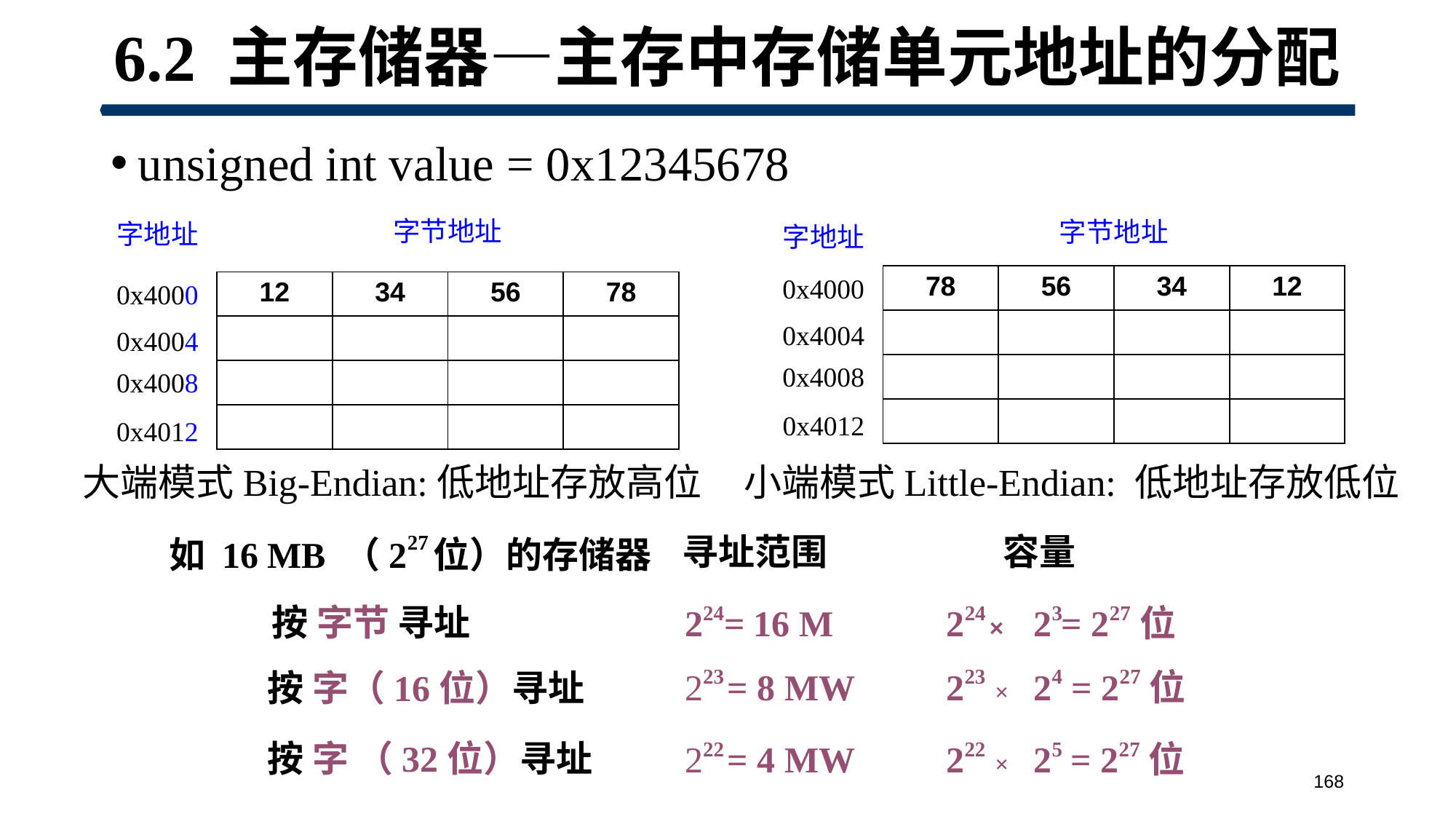

# 6.2 主存储器—主存中存储单元地址的分配
unsigned int value = 0x12345678
字节地址
字节地址
字地址
字地址
0x4000
| 78 | 56 | 34 | 12 |
| --- | --- | --- | --- |
|  |  |  |  |
|  |  |  |  |
|  |  |  |  |
0x4000
| 12 | 34 | 56 | 78 |
| --- | --- | --- | --- |
|  |  |  |  |
|  |  |  |  |
|  |  |  |  |
0x4004
0x4004
0x4008
0x4008
0x4012
0x4012
小端模式Little-Endian: 低地址存放低位
大端模式Big-Endian:低地址存放高位
如 16 MB （227位）的存储器

寻址范围
容量

23
按 字节 寻址
224= 16 M
224  × 　　　　= 227位
223  = 8 MW
223 × 　= 227位
24
按 字（16位）寻址
按 字 （32位）寻址
222  = 4 MW
222 × 　　 = 227位
25
168